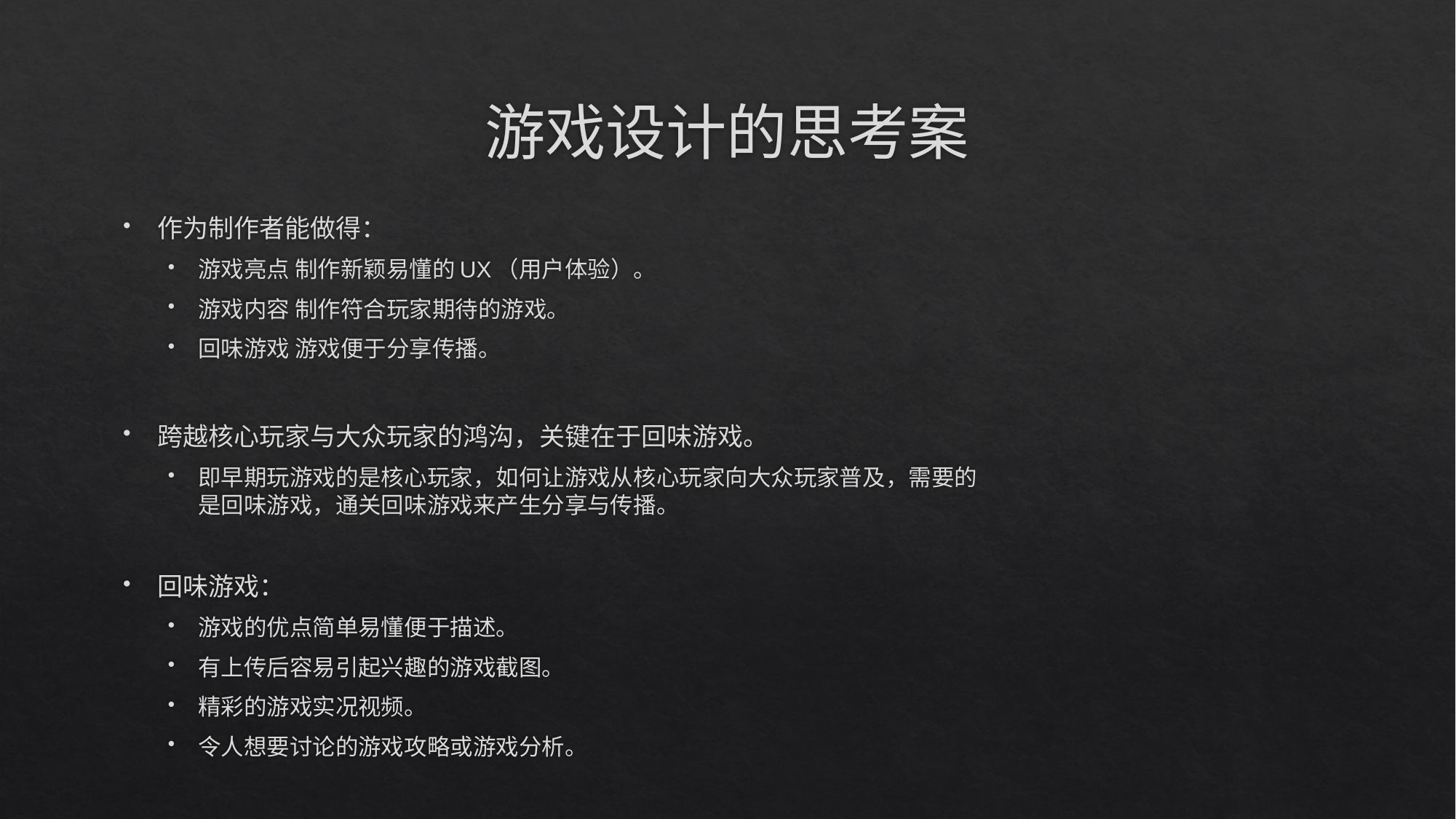

# 游戏设计的思考案
作为制作者能做得：
游戏亮点 制作新颖易懂的UX（用户体验）。
游戏内容 制作符合玩家期待的游戏。
回味游戏 游戏便于分享传播。

跨越核心玩家与大众玩家的鸿沟，关键在于回味游戏。
即早期玩游戏的是核心玩家，如何让游戏从核心玩家向大众玩家普及，需要的是回味游戏，通关回味游戏来产生分享与传播。

回味游戏：
游戏的优点简单易懂便于描述。
有上传后容易引起兴趣的游戏截图。
精彩的游戏实况视频。
令人想要讨论的游戏攻略或游戏分析。